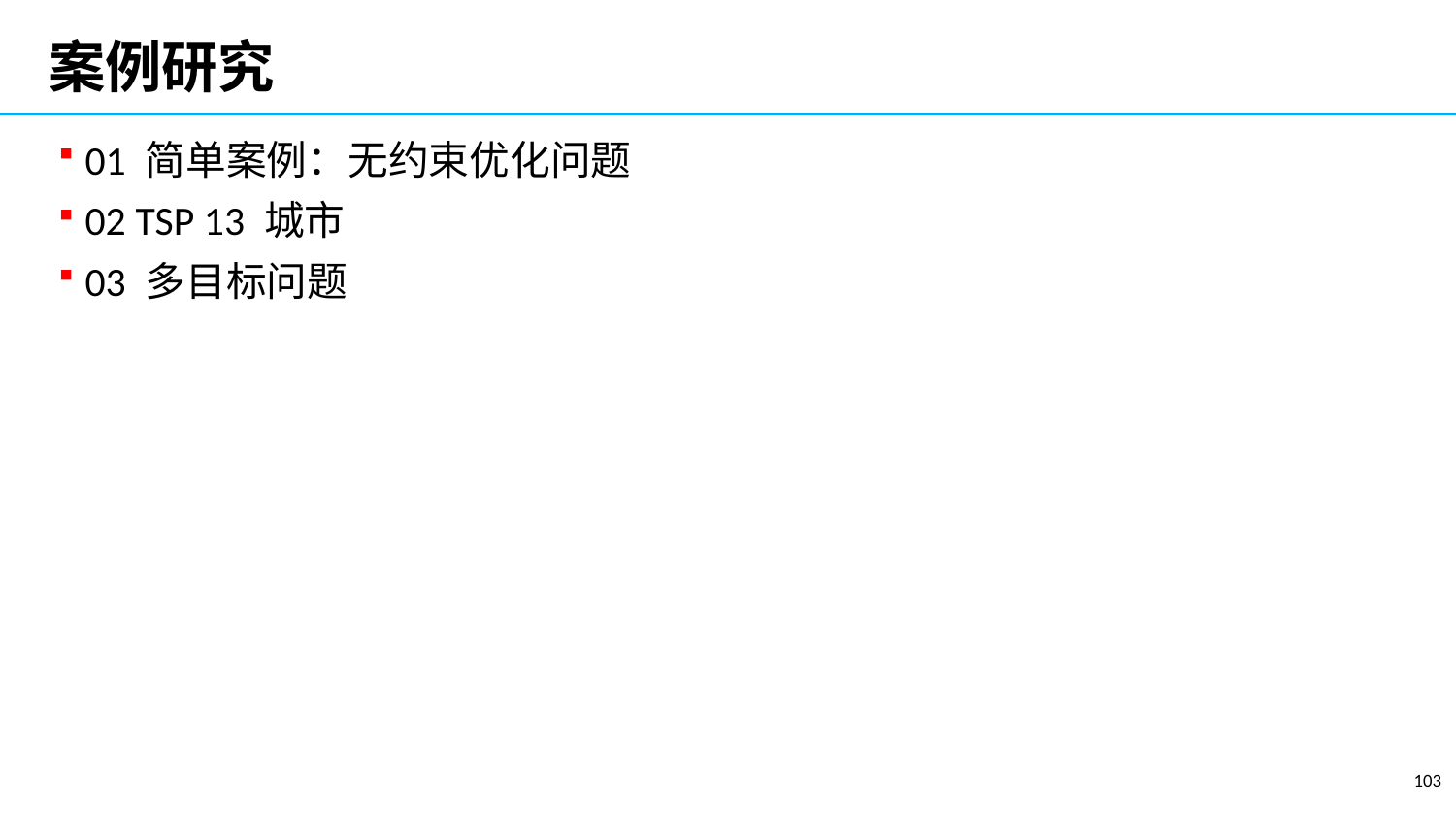

# 案例研究

01 简单案例：无约束优化问题
02 TSP 13 城市
03 多目标问题

103